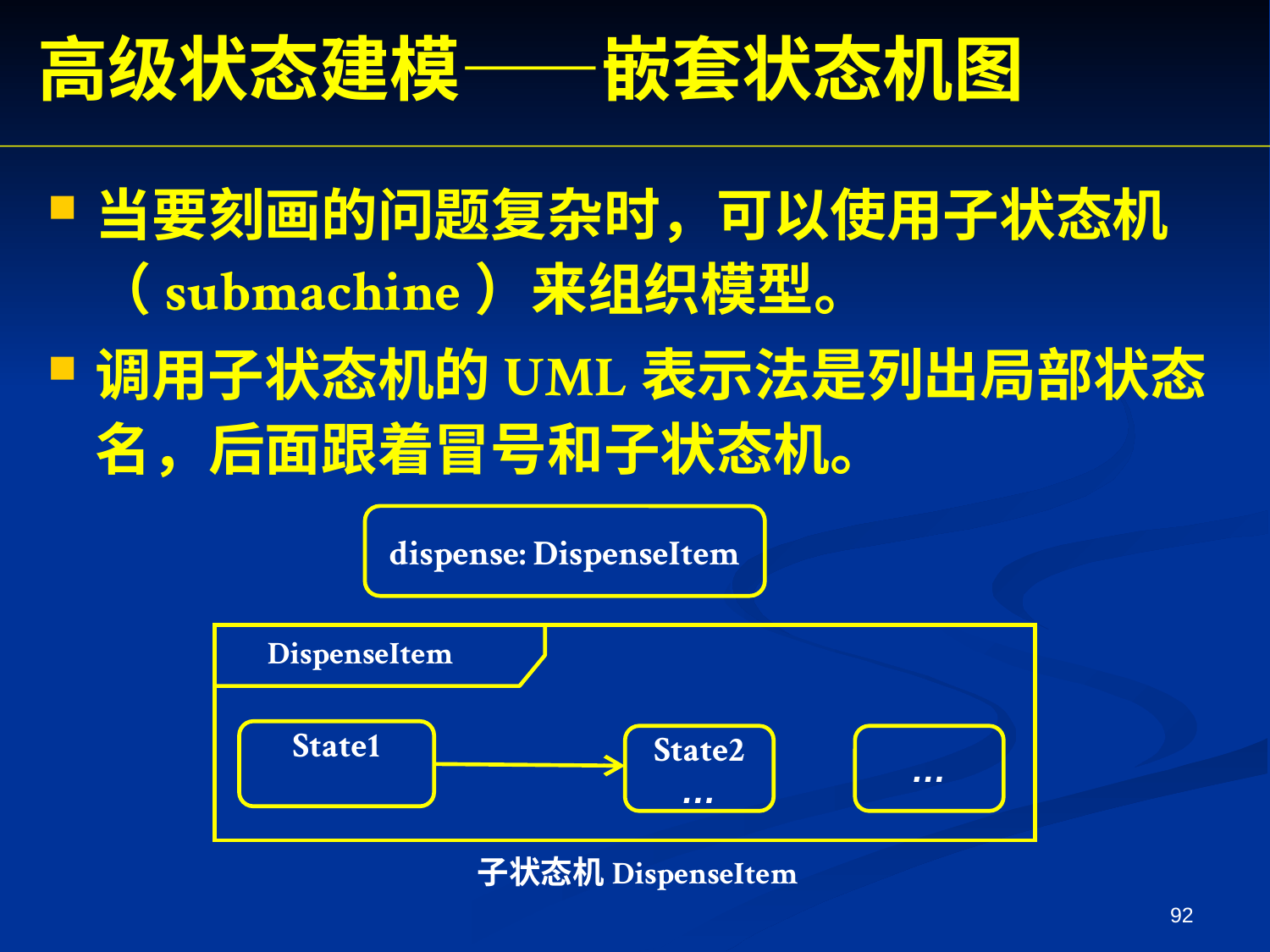

高级状态建模——嵌套状态机图

当要刻画的问题复杂时，可以使用子状态机（submachine）来组织模型。
调用子状态机的UML表示法是列出局部状态名，后面跟着冒号和子状态机。
dispense: DispenseItem

DispenseItem
State1

State2
…
…

子状态机DispenseItem
92